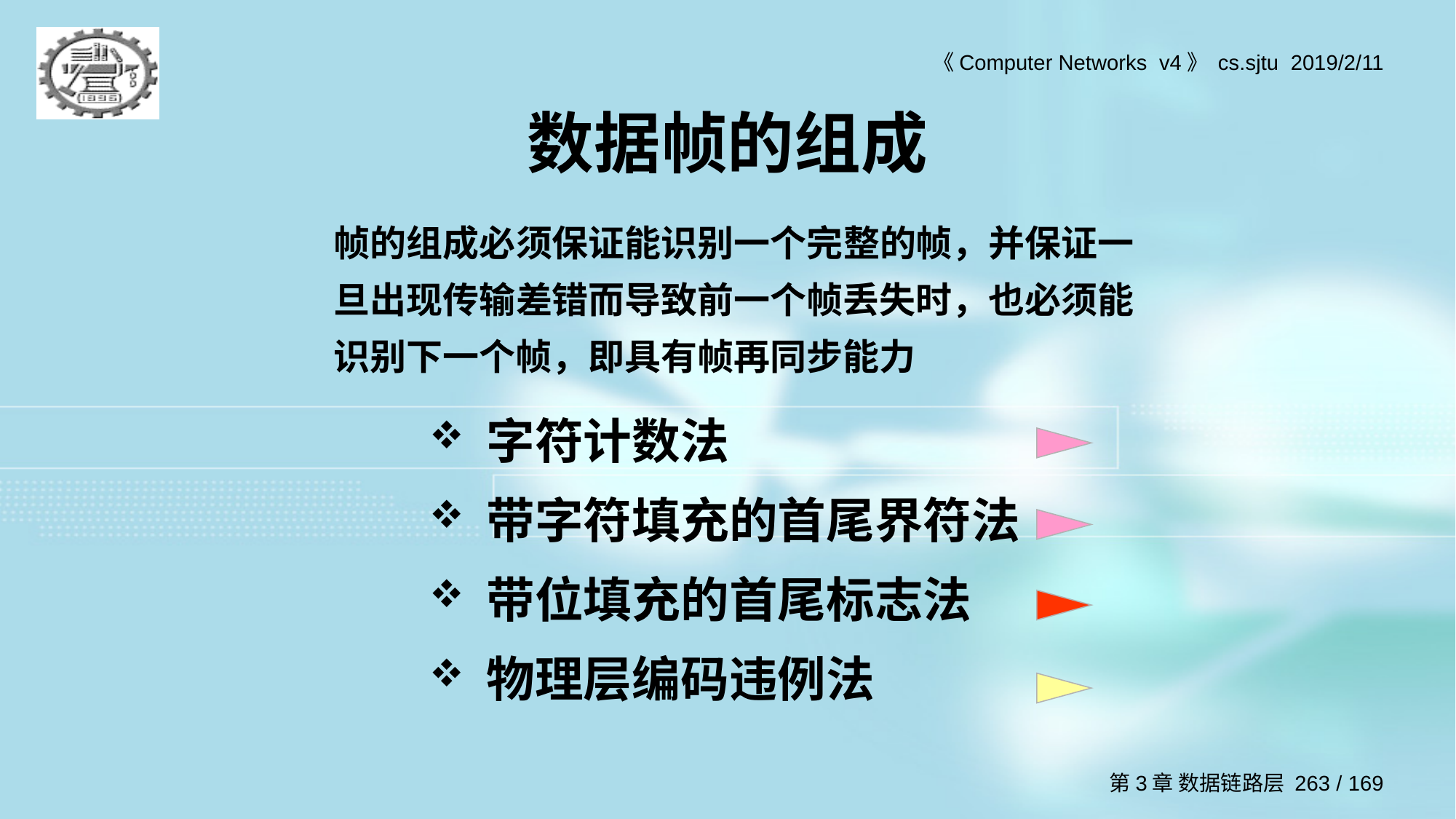

# 数据帧的组成
帧的组成必须保证能识别一个完整的帧，并保证一旦出现传输差错而导致前一个帧丢失时，也必须能识别下一个帧，即具有帧再同步能力
字符计数法
带字符填充的首尾界符法
带位填充的首尾标志法
物理层编码违例法